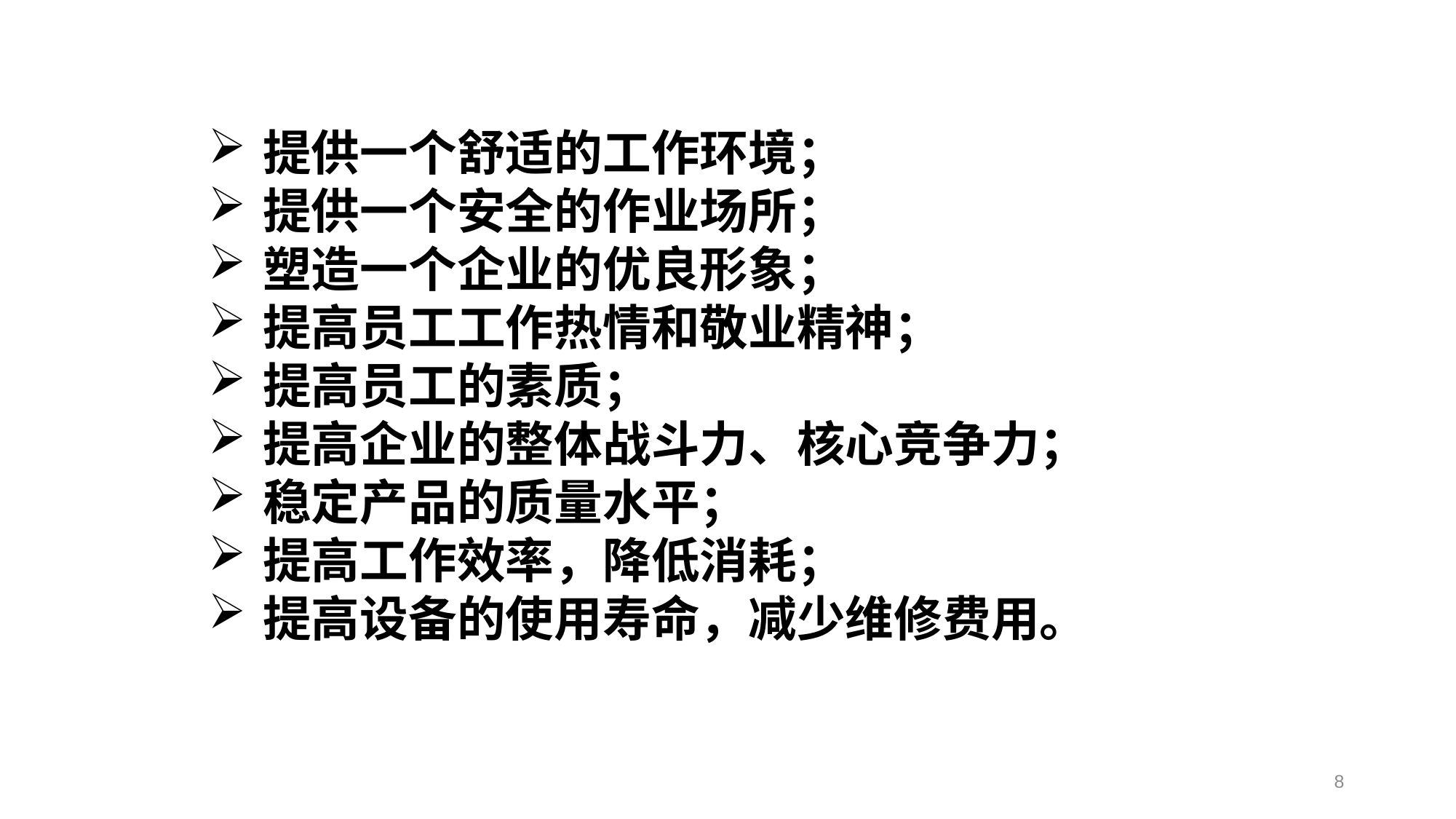

执行6S的好处：
提供一个舒适的工作环境；
提供一个安全的作业场所；
塑造一个企业的优良形象；
提高员工工作热情和敬业精神；
提高员工的素质；
提高企业的整体战斗力、核心竞争力；
稳定产品的质量水平；
提高工作效率，降低消耗；
提高设备的使用寿命，减少维修费用。
8